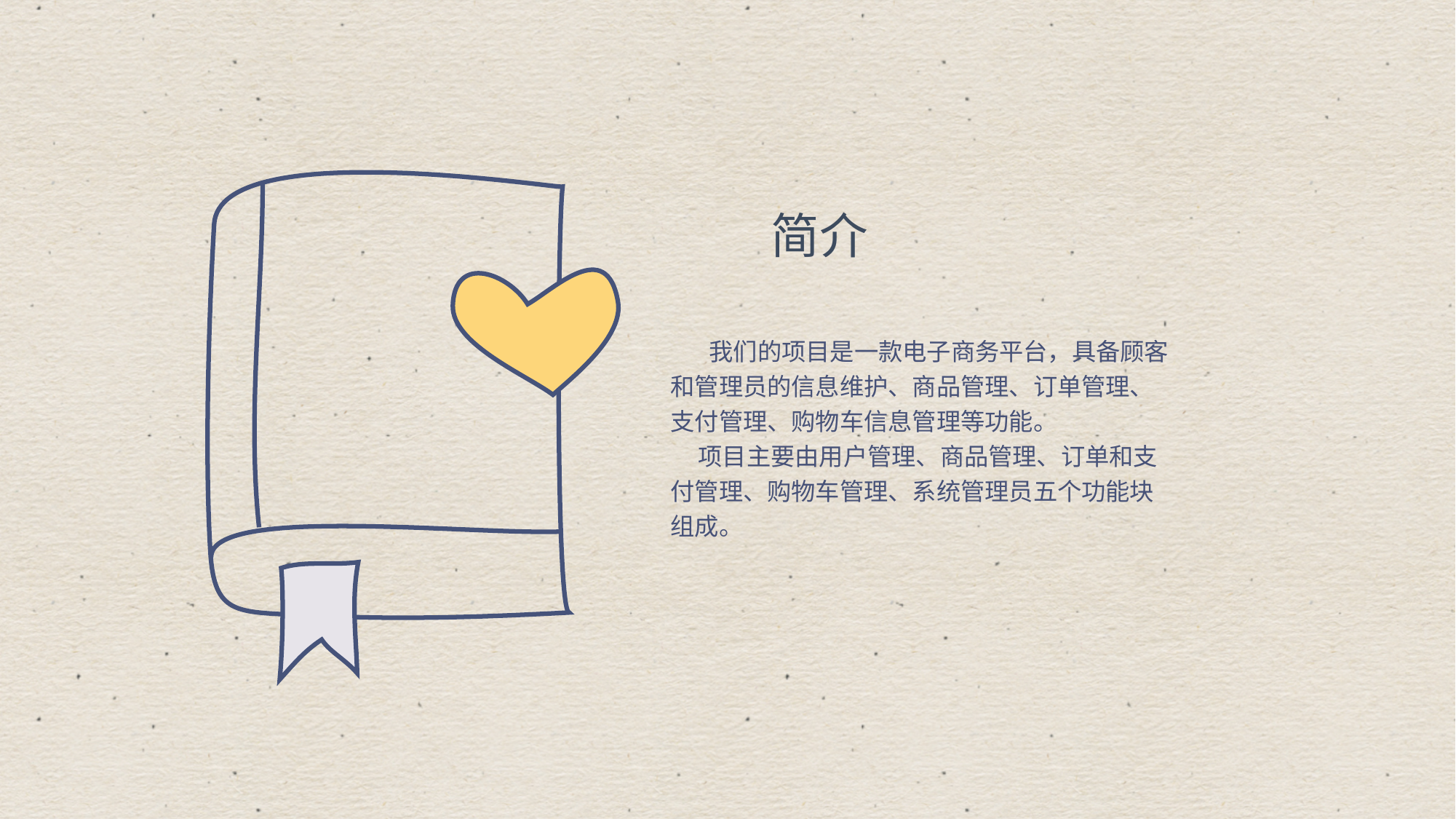

简介

      我们的项目是一款电子商务平台，具备顾客和管理员的信息维护、商品管理、订单管理、支付管理、购物车信息管理等功能。
    项目主要由用户管理、商品管理、订单和支付管理、购物车管理、系统管理员五个功能块组成。